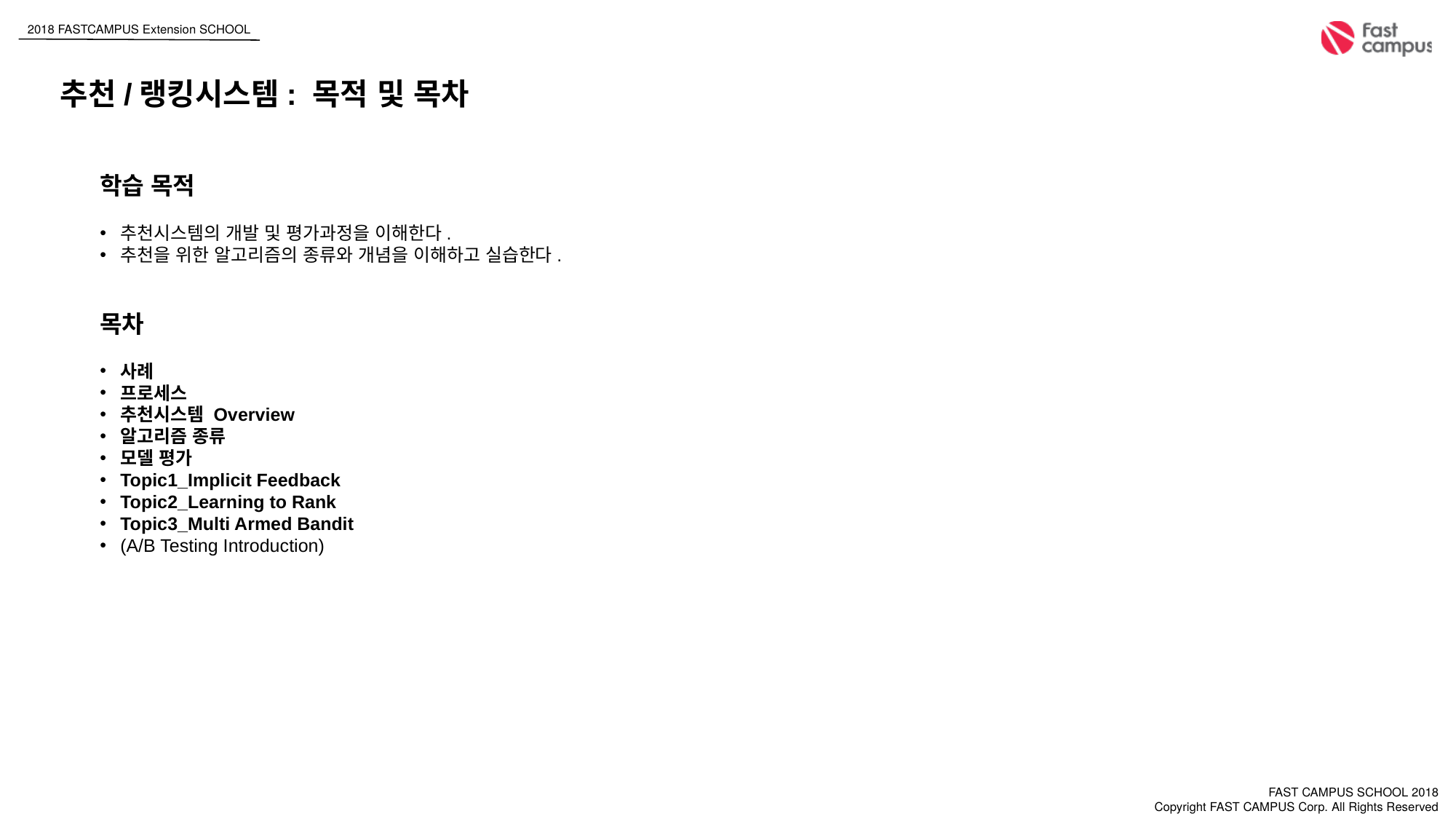

추천/랭킹시스템: 목적 및 목차
학습 목적

추천시스템의 개발 및 평가과정을 이해한다.
추천을 위한 알고리즘의 종류와 개념을 이해하고 실습한다.

목차

사례
프로세스
추천시스템 Overview
알고리즘 종류
모델 평가
Topic1_Implicit Feedback
Topic2_Learning to Rank
Topic3_Multi Armed Bandit
(A/B Testing Introduction)